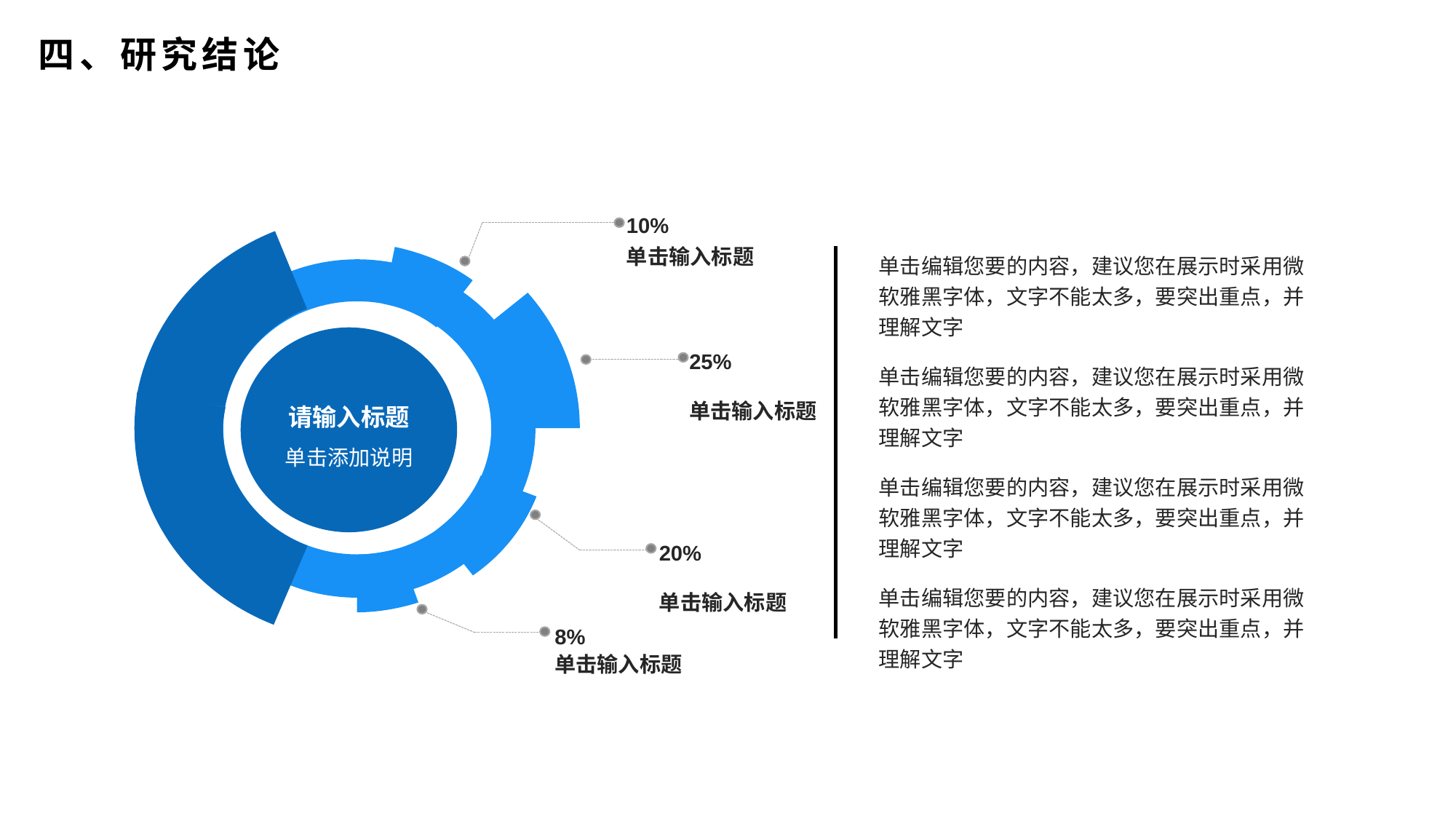

四、研究结论
10%

单击输入标题
单击编辑您要的内容，建议您在展示时采用微软雅黑字体，文字不能太多，要突出重点，并理解文字

25%

单击编辑您要的内容，建议您在展示时采用微软雅黑字体，文字不能太多，要突出重点，并理解文字

单击输入标题
请输入标题
单击添加说明
单击编辑您要的内容，建议您在展示时采用微软雅黑字体，文字不能太多，要突出重点，并理解文字

20%

单击编辑您要的内容，建议您在展示时采用微软雅黑字体，文字不能太多，要突出重点，并理解文字
单击输入标题

8%

单击输入标题